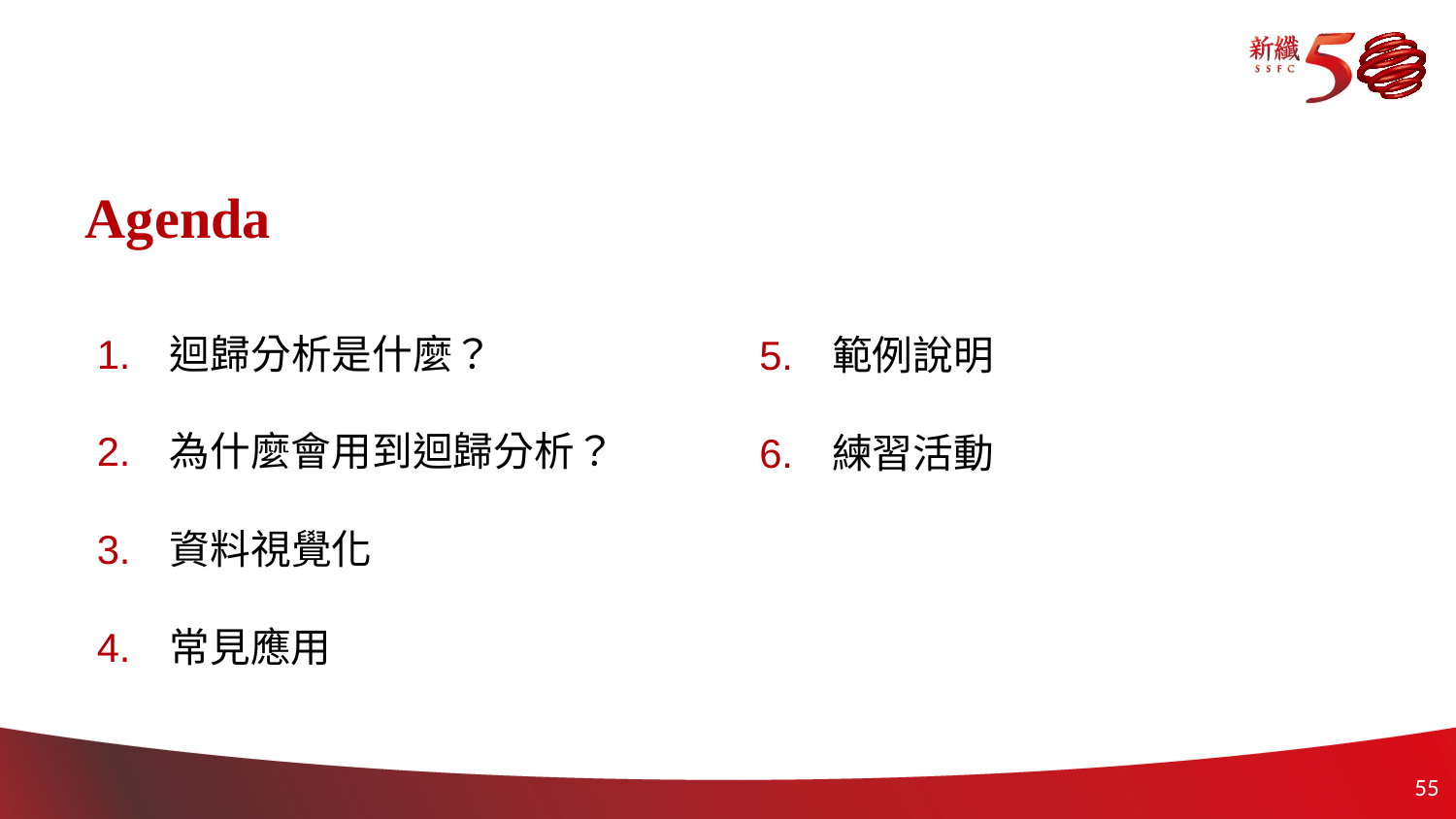

# Agenda
迴歸分析是什麼？
為什麼會用到迴歸分析？
資料視覺化
常見應用
範例說明
練習活動
55